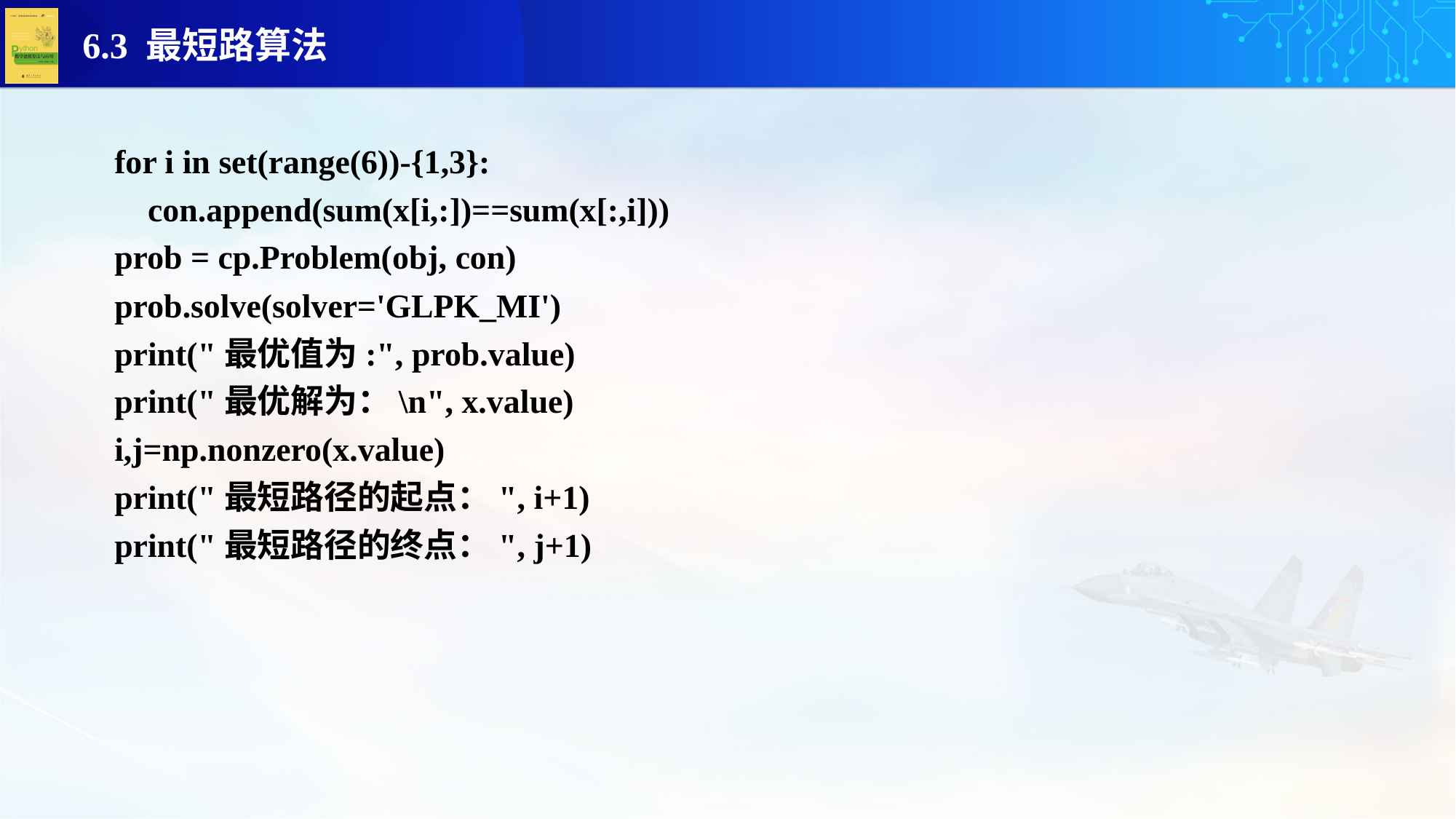

for i in set(range(6))-{1,3}:
    con.append(sum(x[i,:])==sum(x[:,i]))
prob = cp.Problem(obj, con)
prob.solve(solver='GLPK_MI')
print("最优值为:", prob.value)
print("最优解为：\n", x.value)
i,j=np.nonzero(x.value)
print("最短路径的起点：", i+1)
print("最短路径的终点：", j+1)